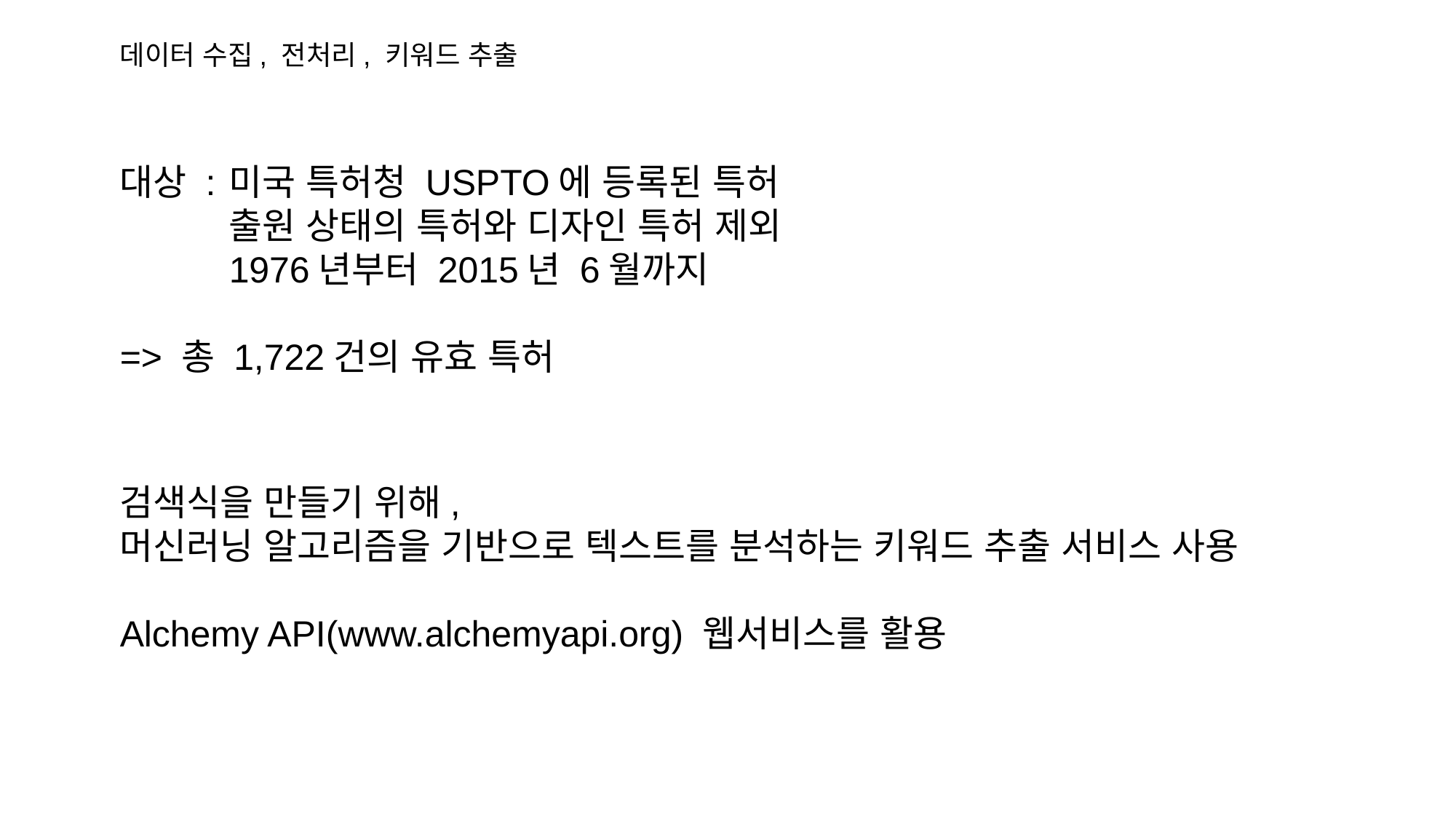

데이터 수집, 전처리, 키워드 추출

	대상 :	미국 특허청 USPTO에 등록된 특허
		출원 상태의 특허와 디자인 특허 제외
		1976년부터 2015년 6월까지

	=> 총 1,722건의 유효 특허

	검색식을 만들기 위해,
	머신러닝 알고리즘을 기반으로 텍스트를 분석하는 키워드 추출 서비스 사용

	Alchemy API(www.alchemyapi.org) 웹서비스를 활용